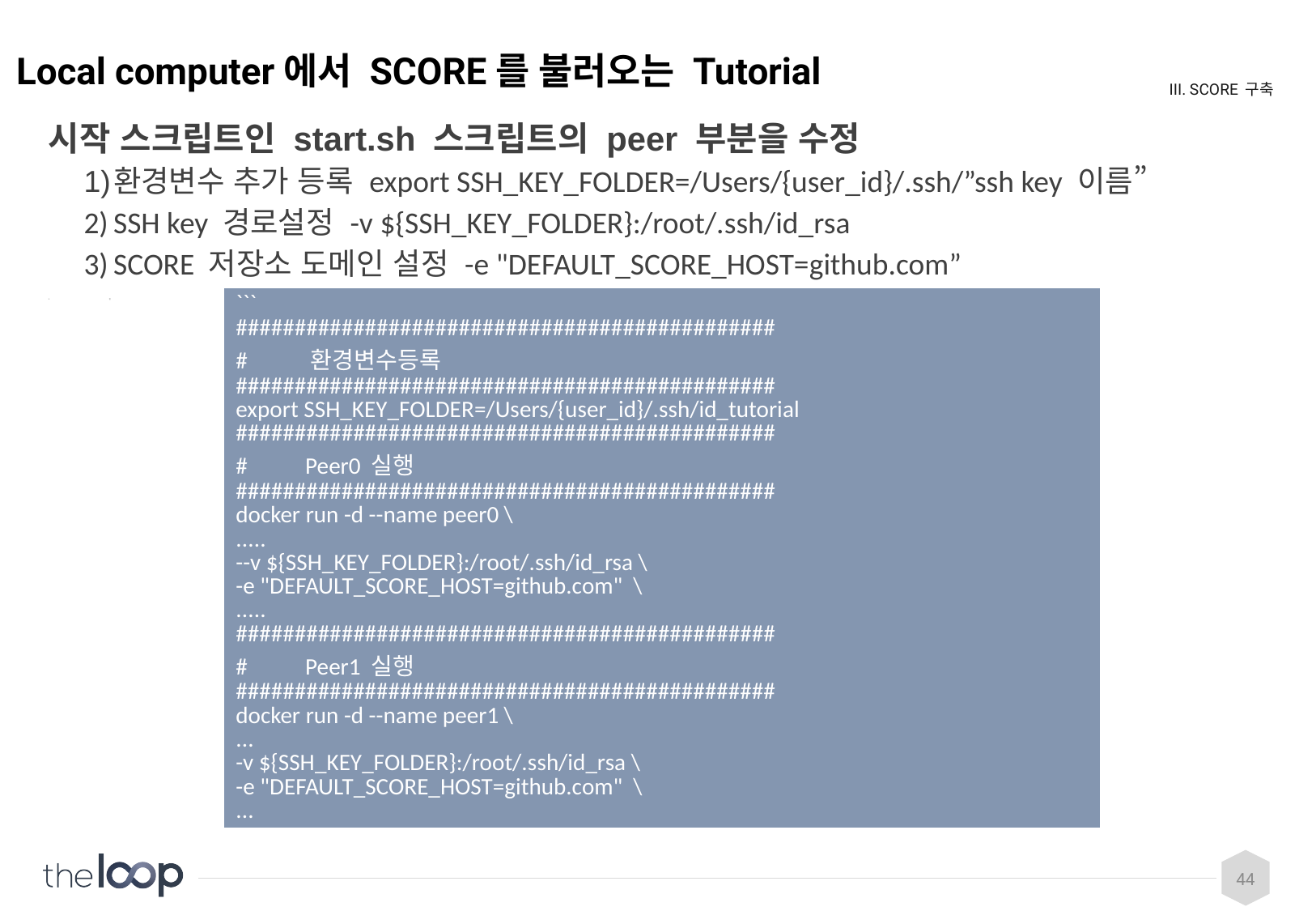

# Local computer에서 SCORE를 불러오는 Tutorial
III. SCORE 구축
시작 스크립트인 start.sh 스크립트의 peer 부분을 수정
환경변수 추가 등록 export SSH_KEY_FOLDER=/Users/{user_id}/.ssh/”ssh key 이름”
SSH key 경로설정 -v ${SSH_KEY_FOLDER}:/root/.ssh/id_rsa
SCORE 저장소 도메인 설정 -e "DEFAULT_SCORE_HOST=github.com”
변
| ``` ############################################## # 환경변수등록 ############################################## export SSH\_KEY\_FOLDER=/Users/{user\_id}/.ssh/id\_tutorial ############################################## # Peer0 실행 ############################################## docker run -d --name peer0 \ ..... --v ${SSH\_KEY\_FOLDER}:/root/.ssh/id\_rsa \ -e "DEFAULT\_SCORE\_HOST=github.com" \ ..... ############################################## # Peer1 실행 ############################################## docker run -d --name peer1 \ ... -v ${SSH\_KEY\_FOLDER}:/root/.ssh/id\_rsa \ -e "DEFAULT\_SCORE\_HOST=github.com" \ ... |
| --- |
44